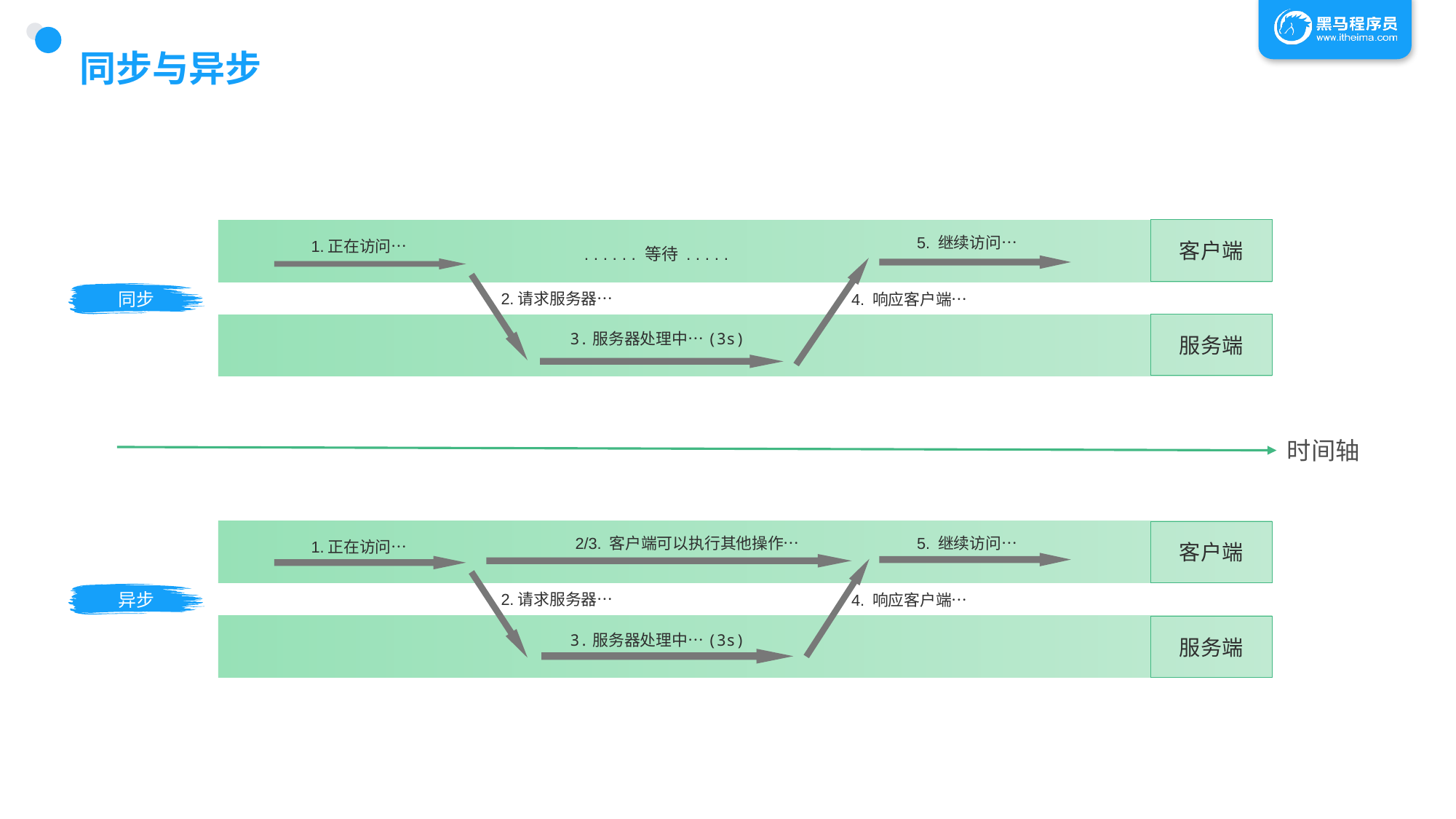

# 同步与异步
客户端

5. 继续访问…
1.正在访问…
. . . . . . 等待 . . . . .

同步
2.请求服务器…
4. 响应客户端…

服务端

3.服务器处理中…(3s)

时间轴

客户端
2/3. 客户端可以执行其他操作…
5. 继续访问…
1.正在访问…

异步
2.请求服务器…
4. 响应客户端…

服务端
3.服务器处理中…(3s)